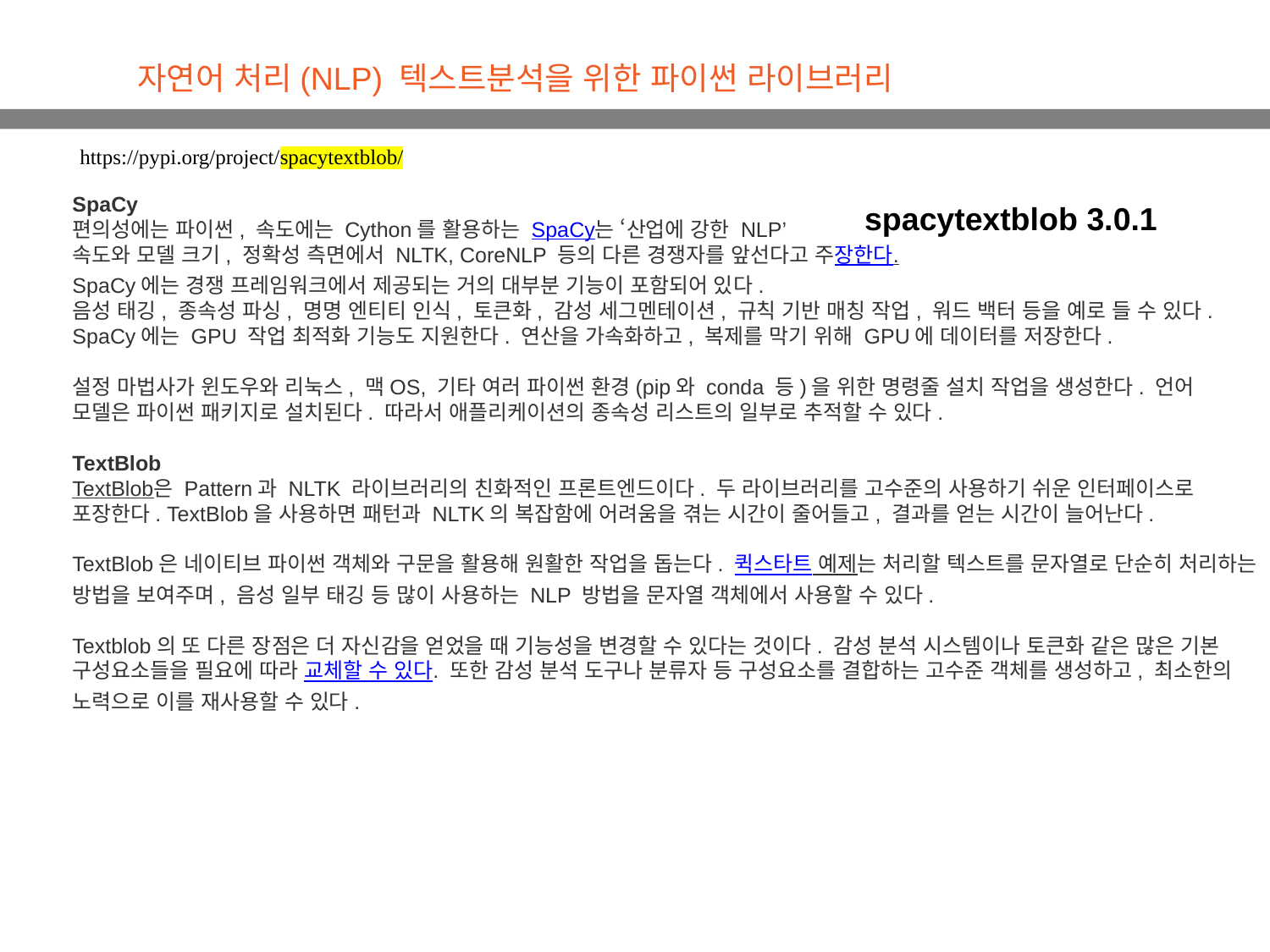

자연어 처리(NLP) 텍스트분석을 위한 파이썬 라이브러리

https://pypi.org/project/spacytextblob/
SpaCy
편의성에는 파이썬, 속도에는 Cython를 활용하는 SpaCy는 ‘산업에 강한 NLP’
속도와 모델 크기, 정확성 측면에서 NLTK, CoreNLP 등의 다른 경쟁자를 앞선다고 주장한다.
SpaCy에는 경쟁 프레임워크에서 제공되는 거의 대부분 기능이 포함되어 있다.
음성 태깅, 종속성 파싱, 명명 엔티티 인식, 토큰화, 감성 세그멘테이션, 규칙 기반 매칭 작업, 워드 백터 등을 예로 들 수 있다. SpaCy에는 GPU 작업 최적화 기능도 지원한다. 연산을 가속화하고, 복제를 막기 위해 GPU에 데이터를 저장한다.
설정 마법사가 윈도우와 리눅스, 맥OS, 기타 여러 파이썬 환경(pip와 conda 등)을 위한 명령줄 설치 작업을 생성한다. 언어 모델은 파이썬 패키지로 설치된다. 따라서 애플리케이션의 종속성 리스트의 일부로 추적할 수 있다.
TextBlob
TextBlob은 Pattern과 NLTK 라이브러리의 친화적인 프론트엔드이다. 두 라이브러리를 고수준의 사용하기 쉬운 인터페이스로 포장한다. TextBlob을 사용하면 패턴과 NLTK의 복잡함에 어려움을 겪는 시간이 줄어들고, 결과를 얻는 시간이 늘어난다.
TextBlob은 네이티브 파이썬 객체와 구문을 활용해 원활한 작업을 돕는다. 퀵스타트 예제는 처리할 텍스트를 문자열로 단순히 처리하는 방법을 보여주며, 음성 일부 태깅 등 많이 사용하는 NLP 방법을 문자열 객체에서 사용할 수 있다.
Textblob의 또 다른 장점은 더 자신감을 얻었을 때 기능성을 변경할 수 있다는 것이다. 감성 분석 시스템이나 토큰화 같은 많은 기본 구성요소들을 필요에 따라 교체할 수 있다. 또한 감성 분석 도구나 분류자 등 구성요소를 결합하는 고수준 객체를 생성하고, 최소한의 노력으로 이를 재사용할 수 있다.
spacytextblob 3.0.1